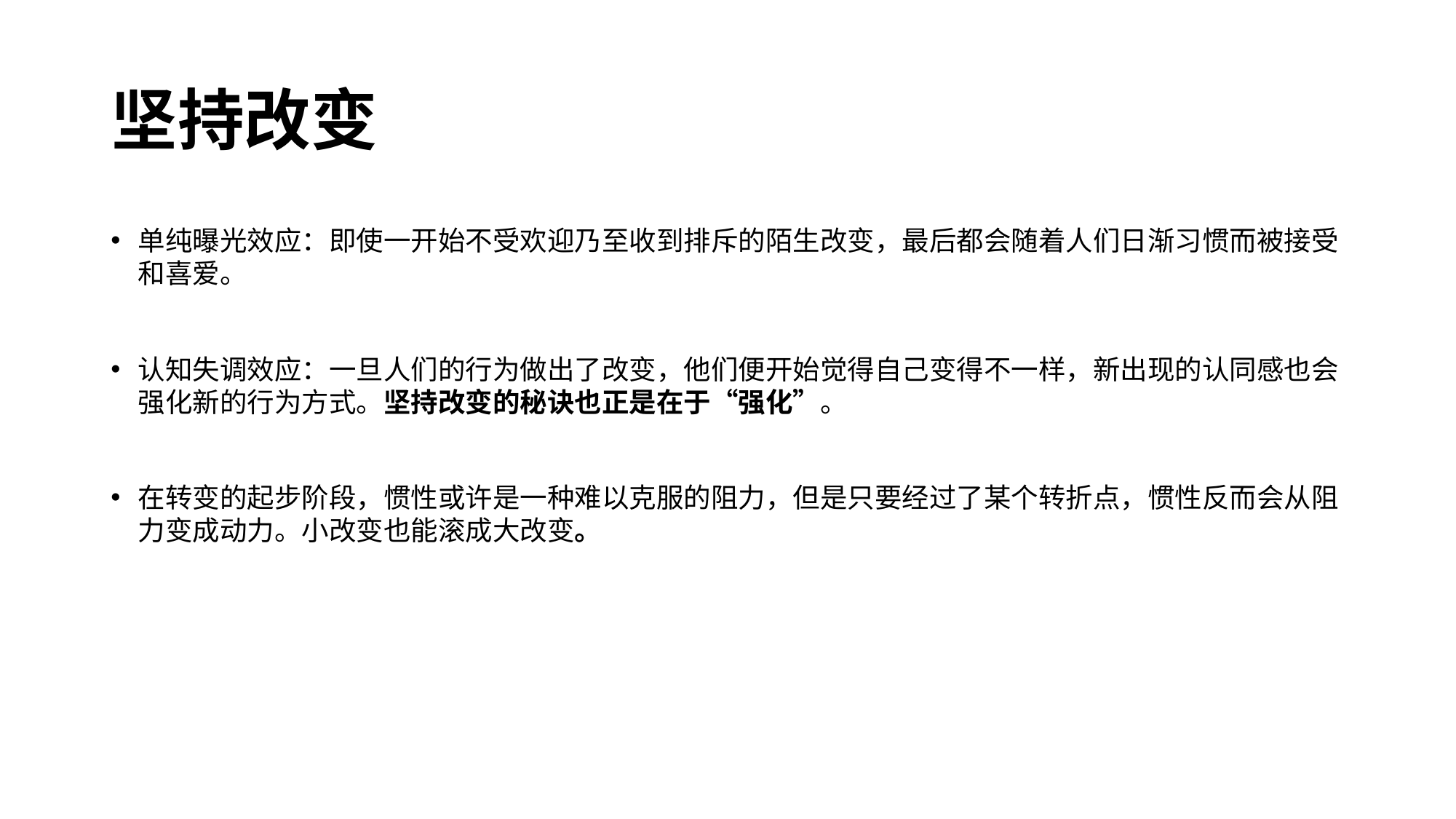

# 坚持改变
单纯曝光效应：即使一开始不受欢迎乃至收到排斥的陌生改变，最后都会随着人们日渐习惯而被接受和喜爱。

认知失调效应：一旦人们的行为做出了改变，他们便开始觉得自己变得不一样，新出现的认同感也会强化新的行为方式。坚持改变的秘诀也正是在于“强化”。

在转变的起步阶段，惯性或许是一种难以克服的阻力，但是只要经过了某个转折点，惯性反而会从阻力变成动力。小改变也能滚成大改变。